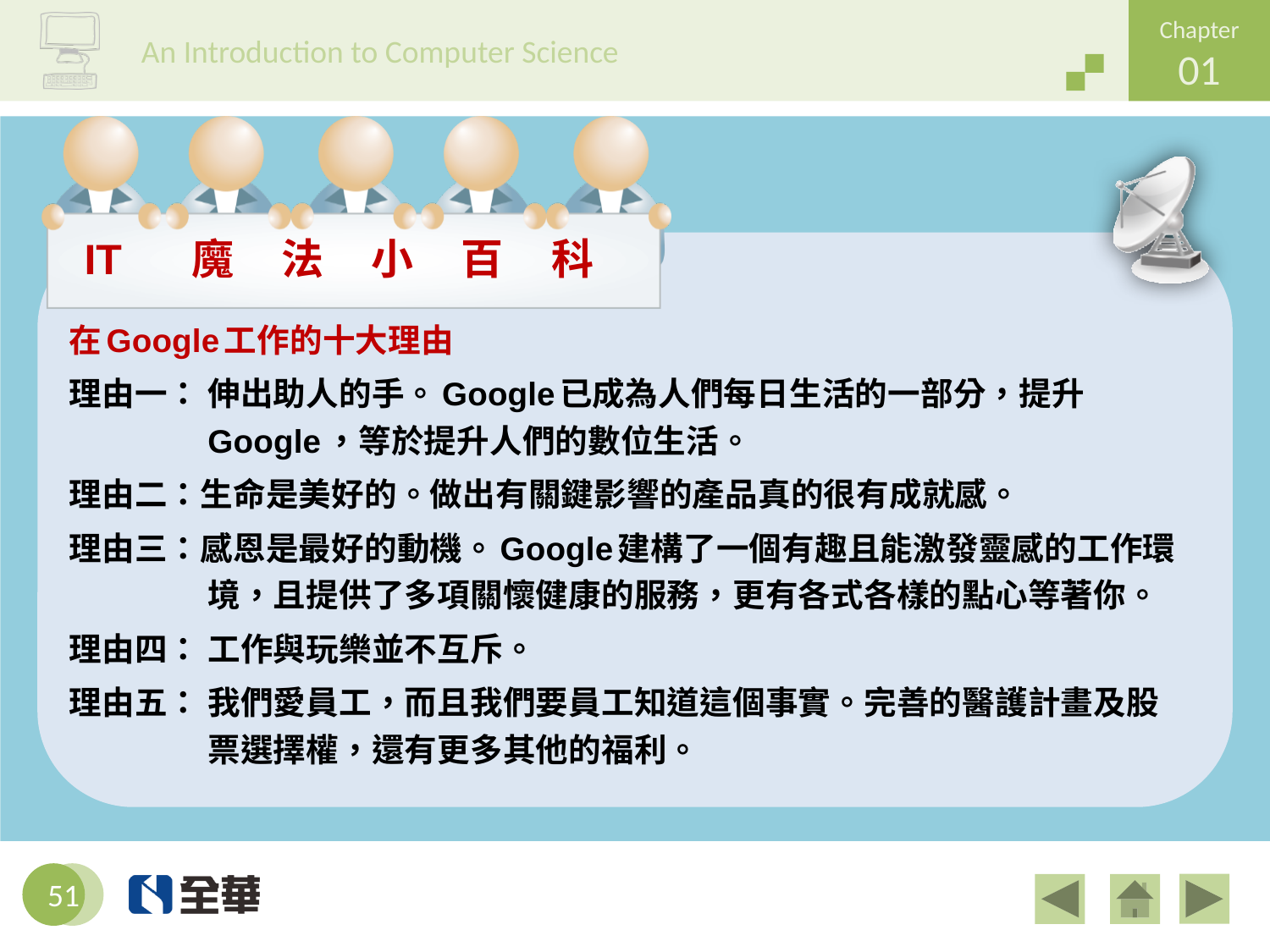

在Google工作的十大理由
理由一： 伸出助人的手。Google已成為人們每日生活的一部分，提升Google，等於提升人們的數位生活。
理由二：生命是美好的。做出有關鍵影響的產品真的很有成就感。
理由三：感恩是最好的動機。Google建構了一個有趣且能激發靈感的工作環境，且提供了多項關懷健康的服務，更有各式各樣的點心等著你。
理由四： 工作與玩樂並不互斥。
理由五： 我們愛員工，而且我們要員工知道這個事實。完善的醫護計畫及股票選擇權，還有更多其他的福利。